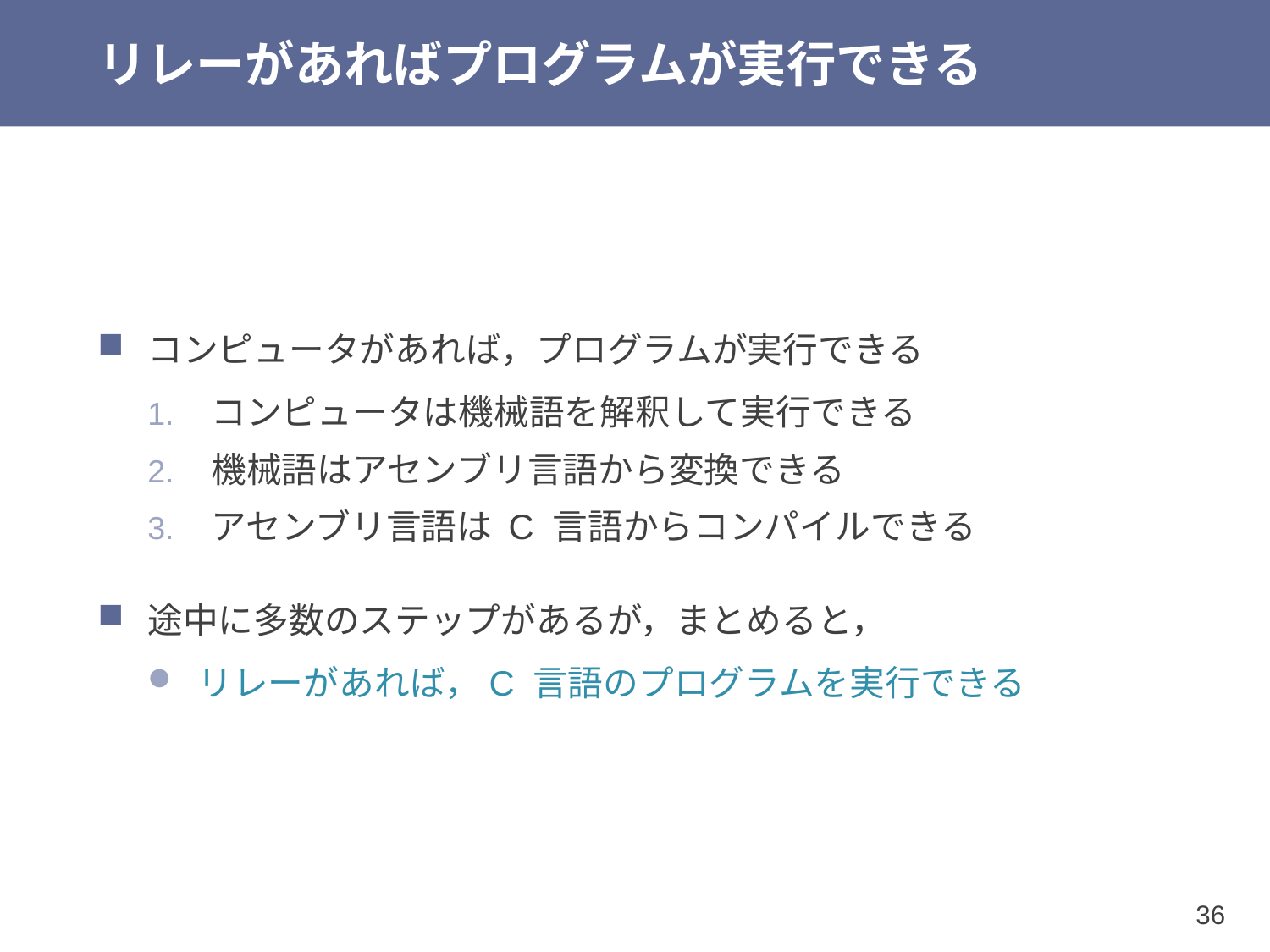

# リレーがあればプログラムが実行できる
コンピュータがあれば，プログラムが実行できる
コンピュータは機械語を解釈して実行できる
機械語はアセンブリ言語から変換できる
アセンブリ言語は C 言語からコンパイルできる
途中に多数のステップがあるが，まとめると，
リレーがあれば，C 言語のプログラムを実行できる